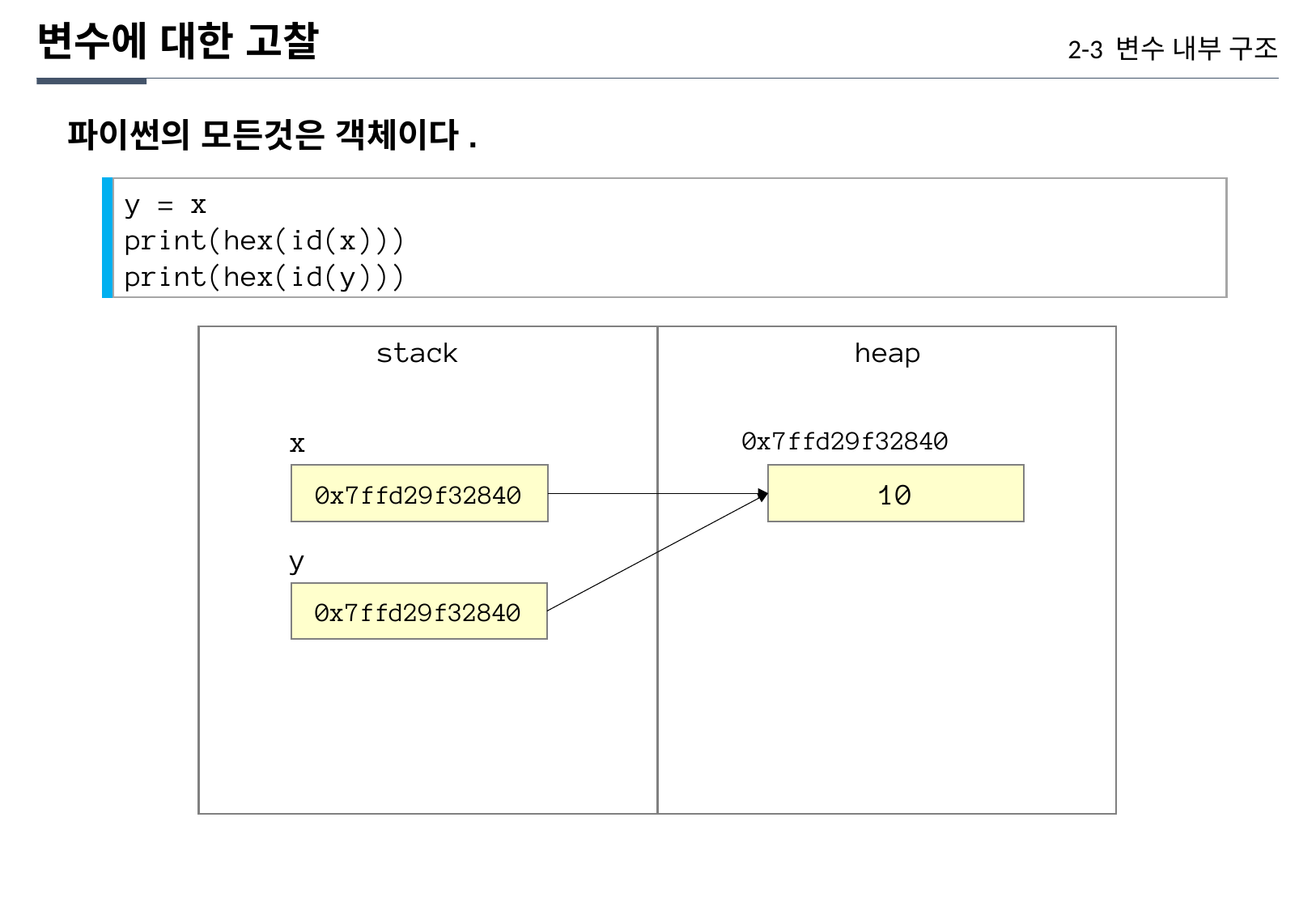

변수에 대한 고찰
2-3 변수 내부 구조
파이썬의 모든것은 객체이다.

y = x
print(hex(id(x)))
print(hex(id(y)))
heap

stack

x
0x7ffd29f32840
10
0x7ffd29f32840
y
0x7ffd29f32840